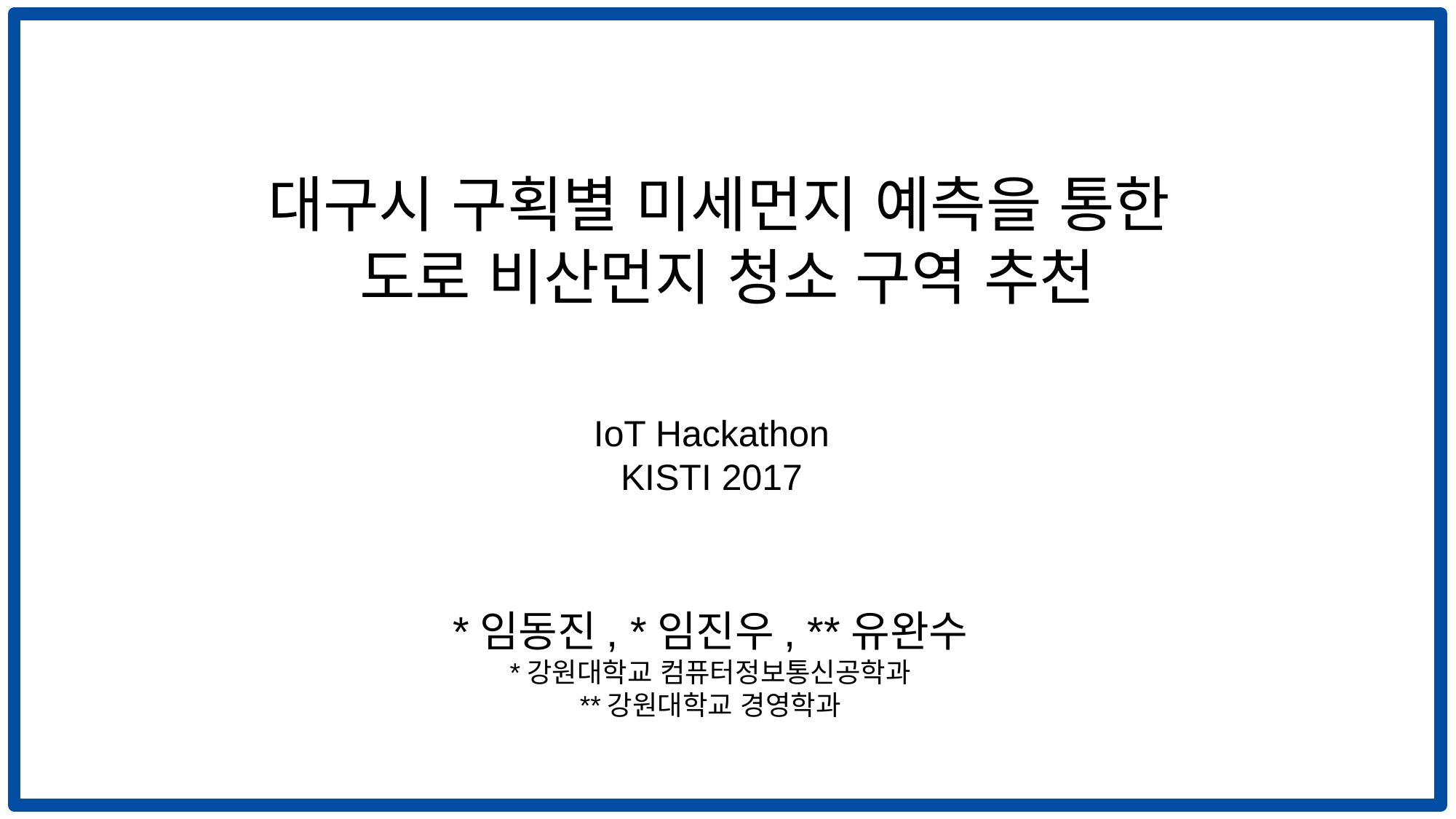

대구시 구획별 미세먼지 예측을 통한
도로 비산먼지 청소 구역 추천
IoT Hackathon
KISTI 2017
*임동진, *임진우, **유완수
*강원대학교 컴퓨터정보통신공학과
**강원대학교 경영학과